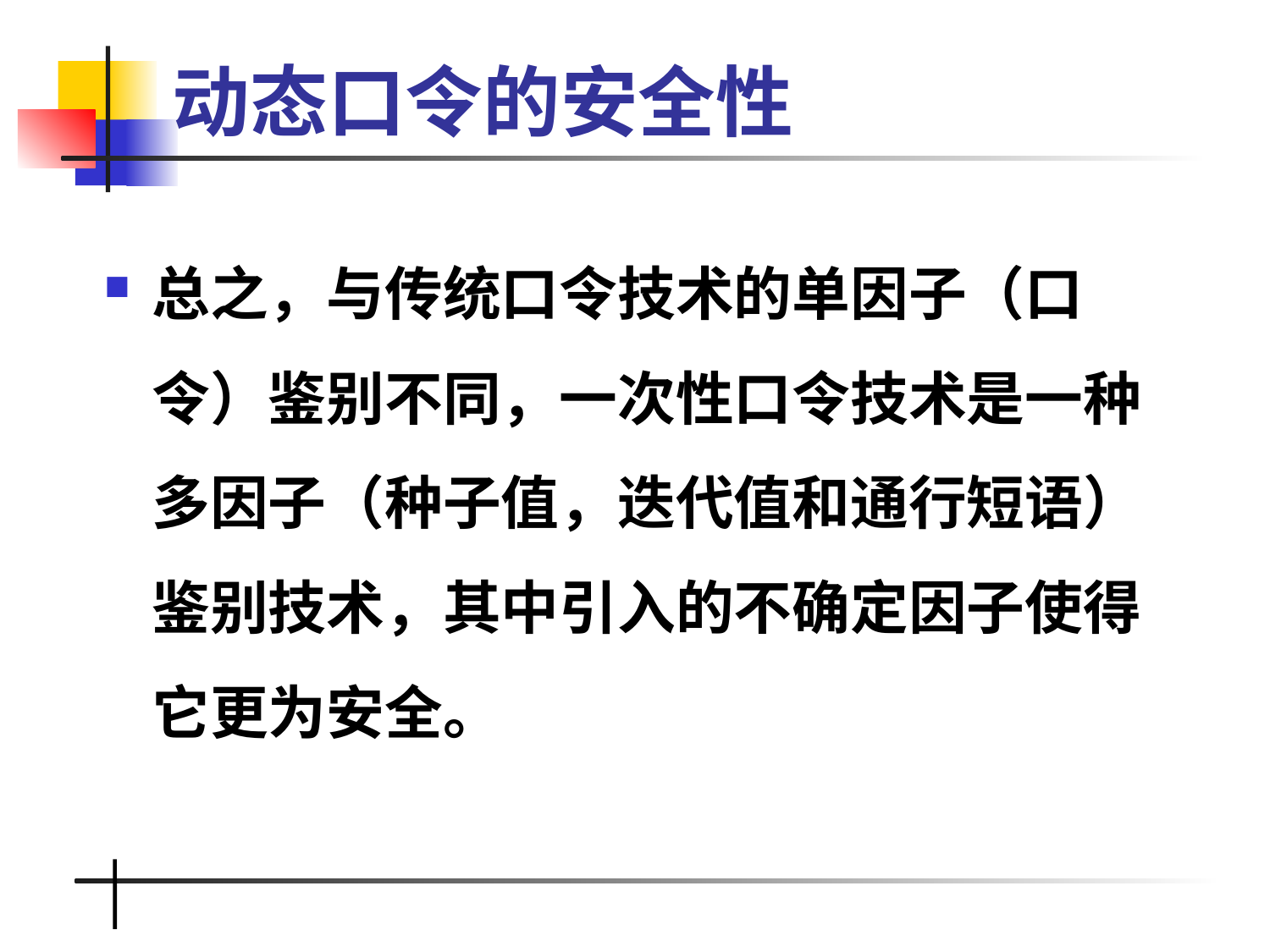

# 动态口令的安全性
总之，与传统口令技术的单因子（口令）鉴别不同，一次性口令技术是一种多因子（种子值，迭代值和通行短语）鉴别技术，其中引入的不确定因子使得它更为安全。